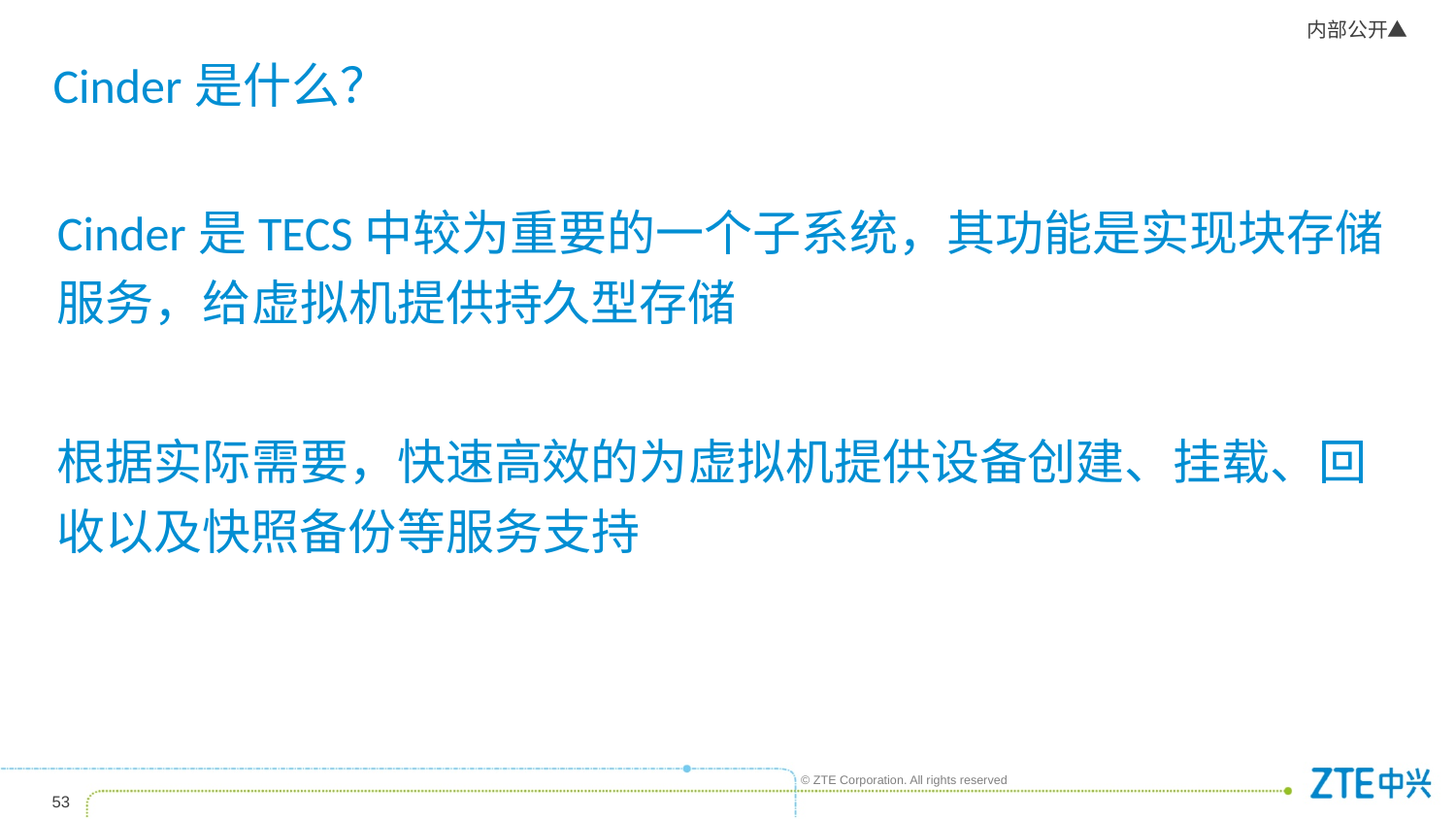

# Cinder是什么？
Cinder是TECS中较为重要的一个子系统，其功能是实现块存储服务，给虚拟机提供持久型存储

根据实际需要，快速高效的为虚拟机提供设备创建、挂载、回收以及快照备份等服务支持